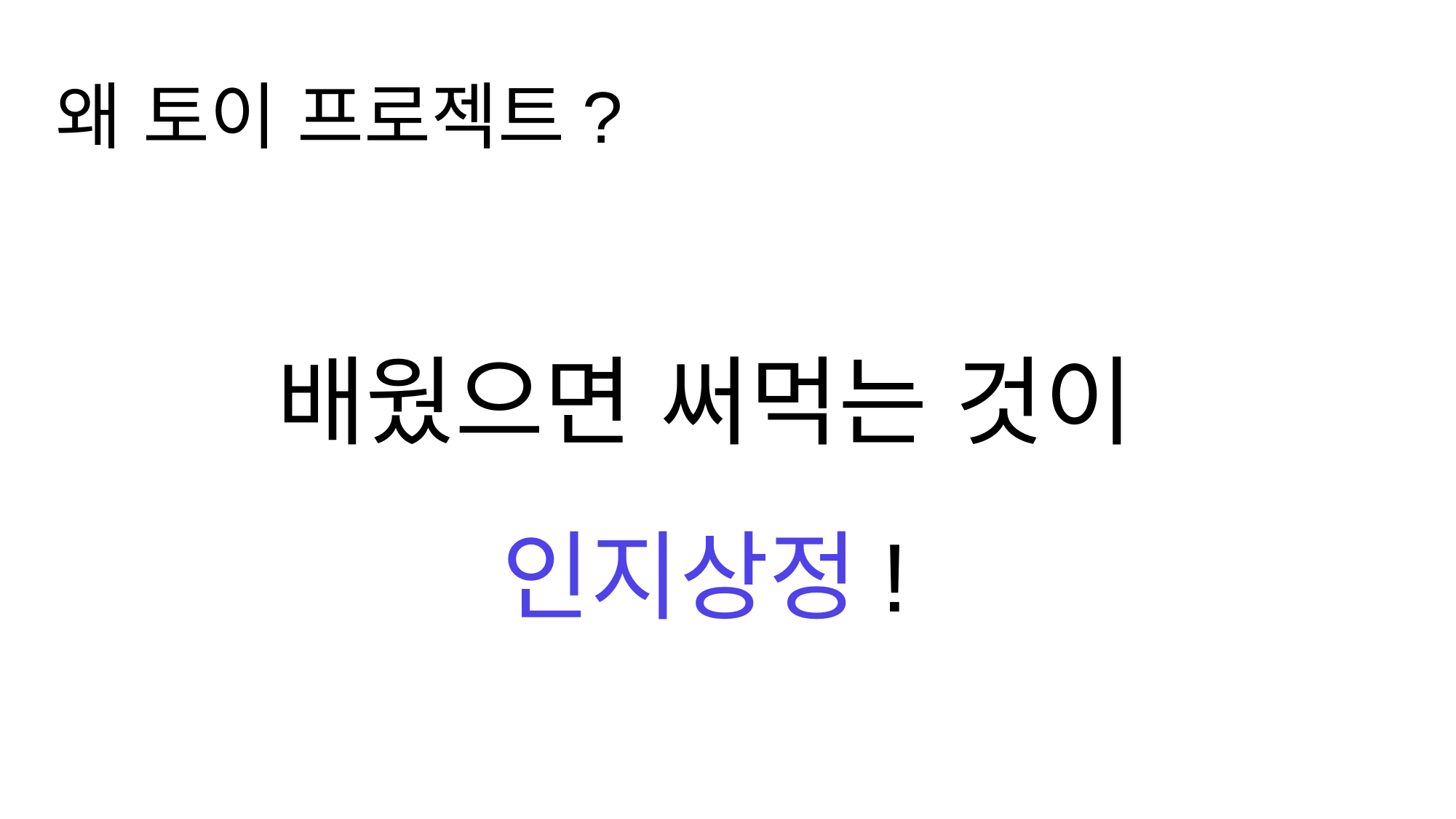

왜 토이 프로젝트?
배웠으면 써먹는 것이
인지상정!